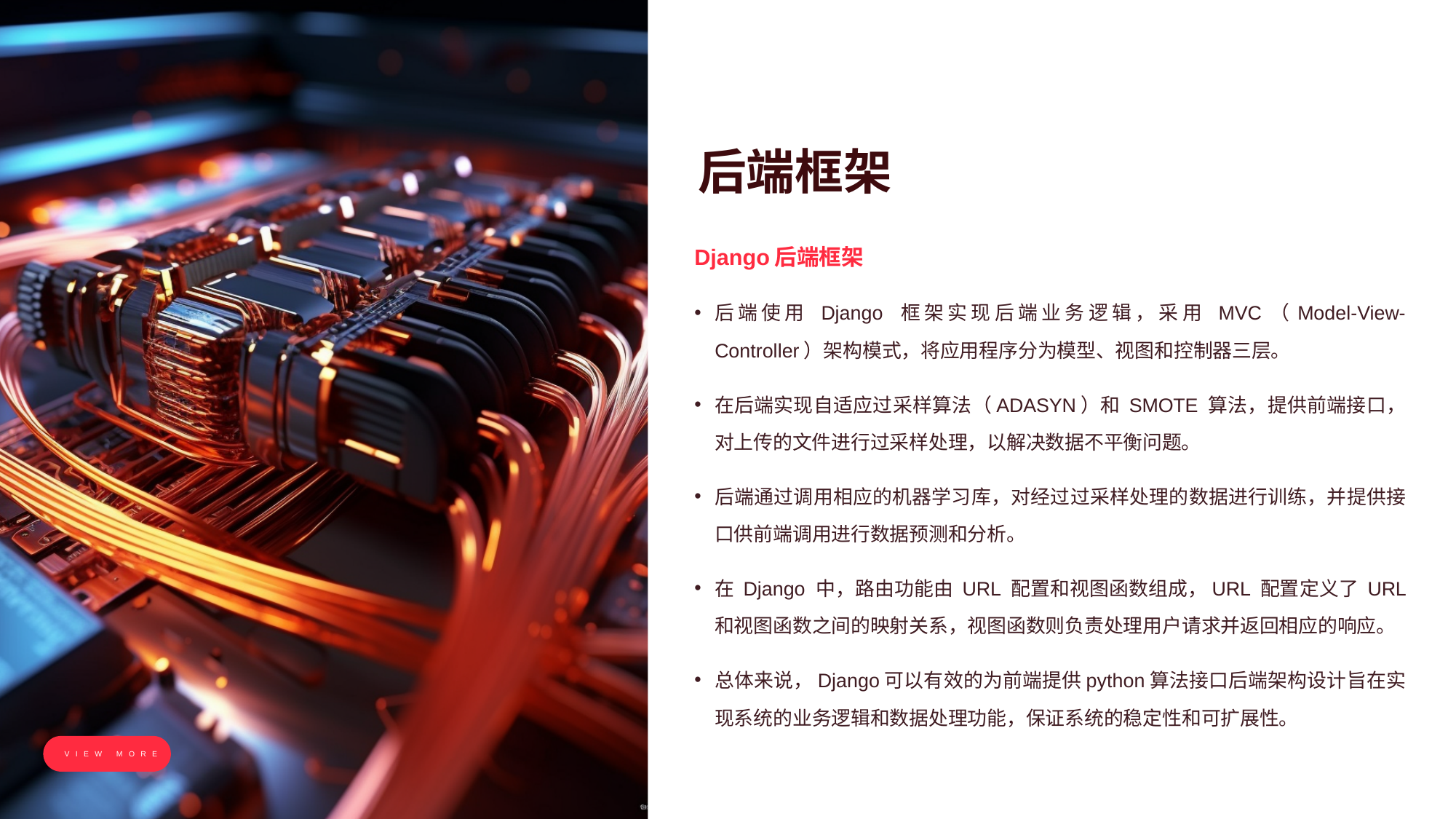

后端框架
Django后端框架
后端使用 Django 框架实现后端业务逻辑，采用 MVC（Model-View-Controller）架构模式，将应用程序分为模型、视图和控制器三层。
在后端实现自适应过采样算法（ADASYN）和 SMOTE 算法，提供前端接口，对上传的文件进行过采样处理，以解决数据不平衡问题。
后端通过调用相应的机器学习库，对经过过采样处理的数据进行训练，并提供接口供前端调用进行数据预测和分析。
在 Django 中，路由功能由 URL 配置和视图函数组成，URL 配置定义了 URL 和视图函数之间的映射关系，视图函数则负责处理用户请求并返回相应的响应。
总体来说，Django可以有效的为前端提供python算法接口后端架构设计旨在实现系统的业务逻辑和数据处理功能，保证系统的稳定性和可扩展性。

VIEW MORE